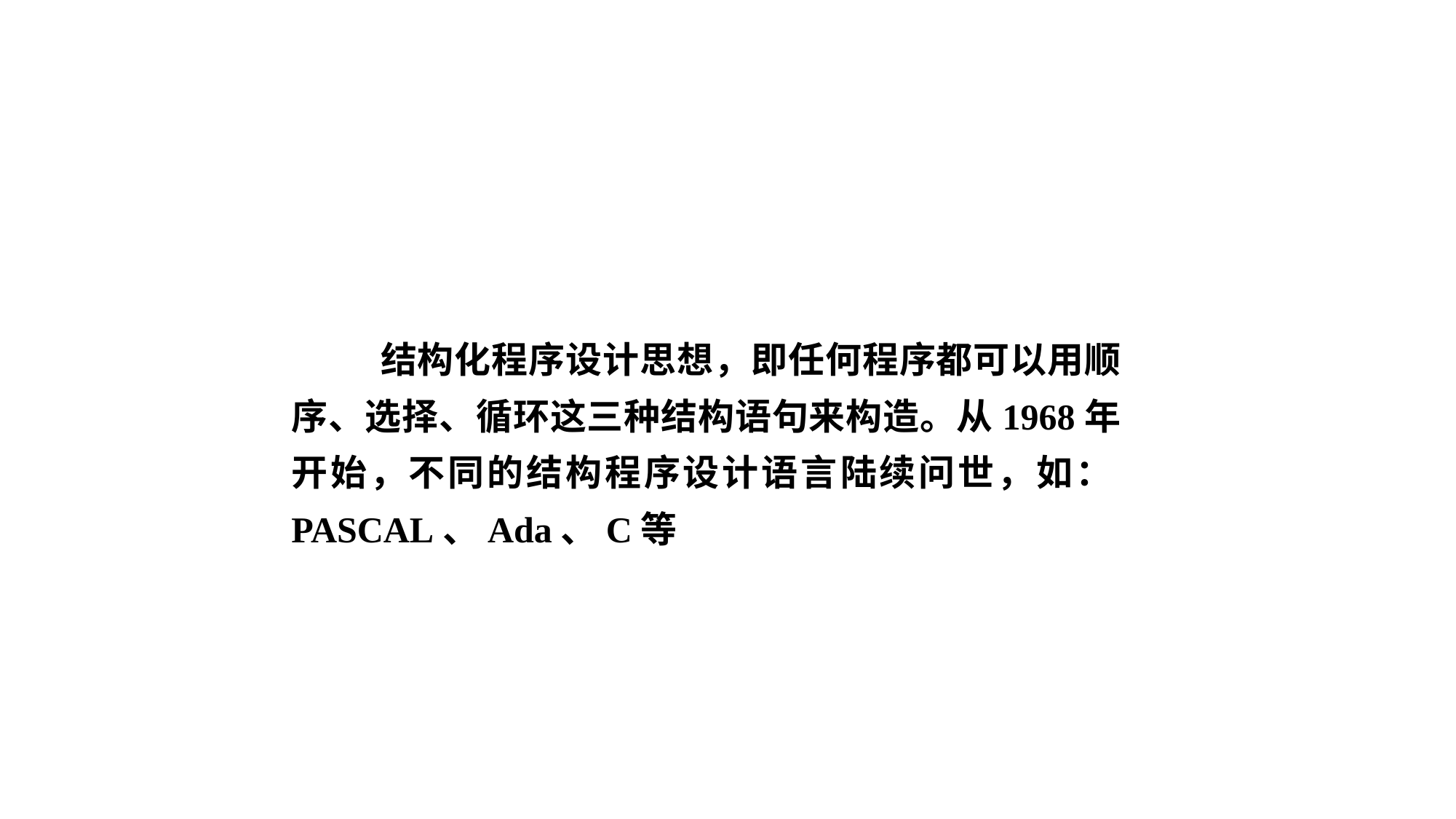

结构化程序设计思想，即任何程序都可以用顺序、选择、循环这三种结构语句来构造。从1968年开始，不同的结构程序设计语言陆续问世，如：PASCAL、Ada、C等